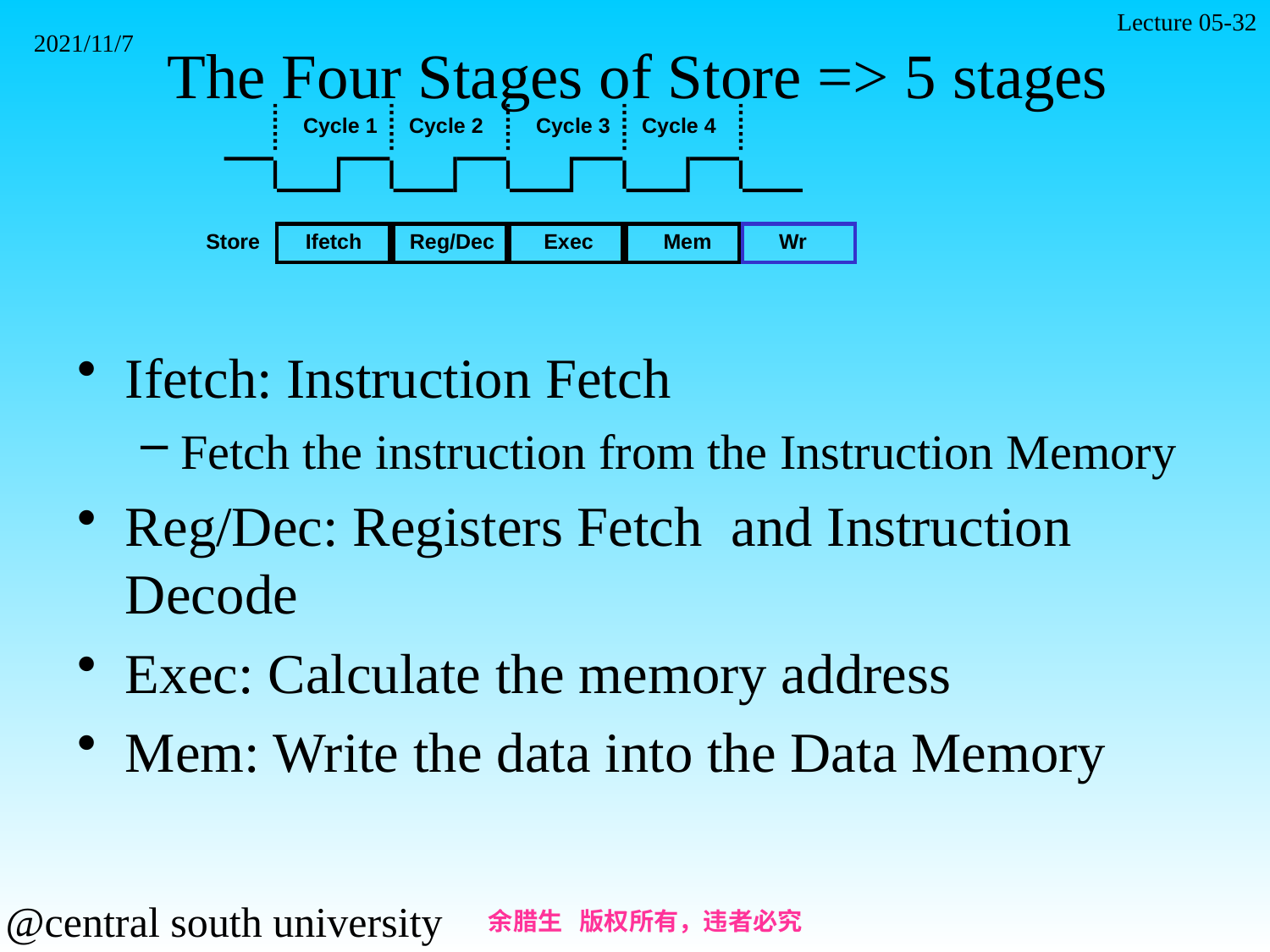

Lecture 05-32
2021/11/7
# The Four Stages of Store => 5 stages

Cycle 1
Cycle 2
Cycle 3
Cycle 4

Store
Ifetch

Reg/Dec

Exec

Mem

Wr

Ifetch: Instruction Fetch
Fetch the instruction from the Instruction Memory
Reg/Dec: Registers Fetch  and Instruction Decode
Exec: Calculate the memory address
Mem: Write the data into the Data Memory
余腊生   版权所有，违者必究